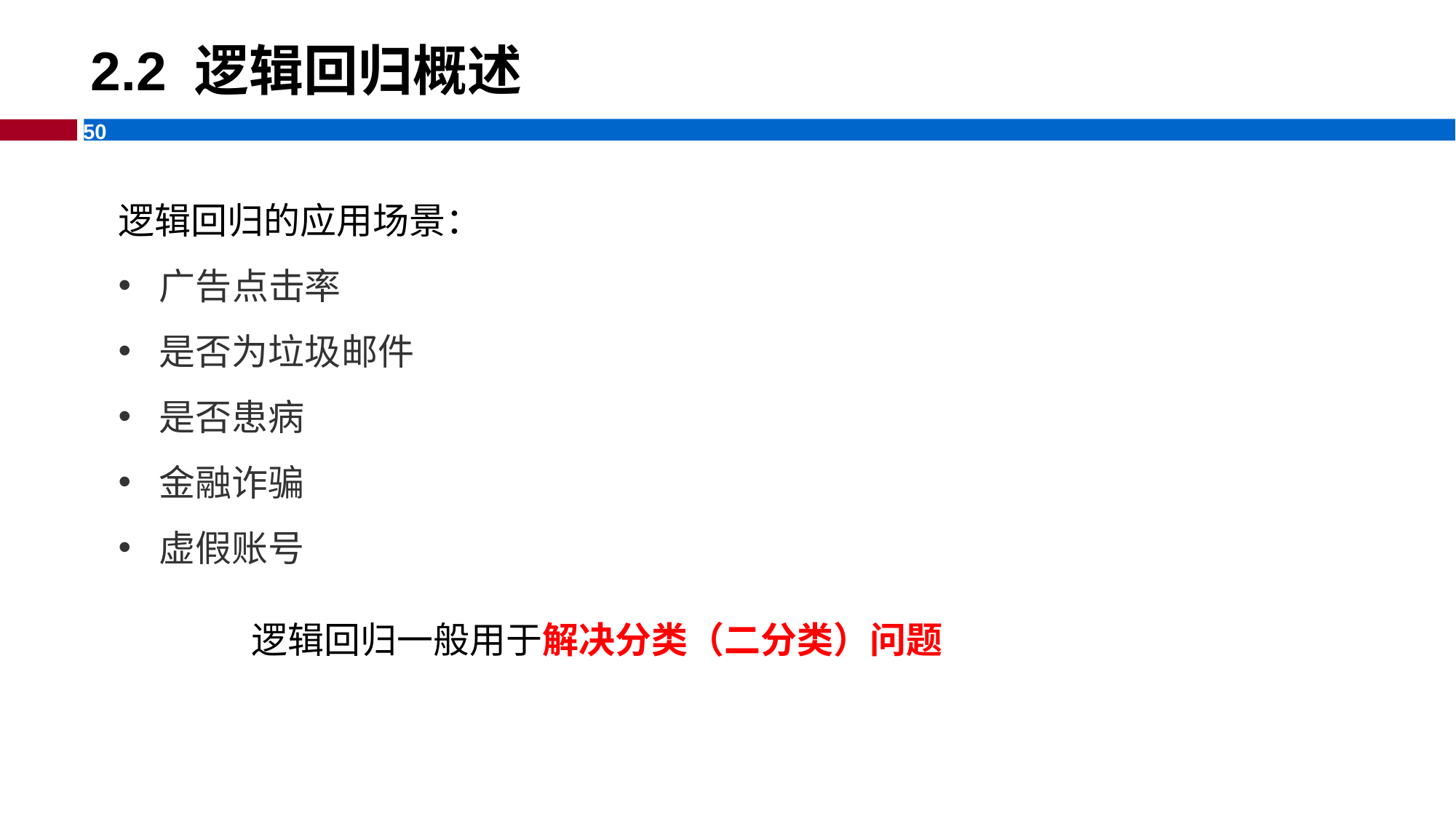

# 2.2 逻辑回归概述
逻辑回归的应用场景：
广告点击率
是否为垃圾邮件
是否患病
金融诈骗
虚假账号

逻辑回归一般用于解决分类（二分类）问题